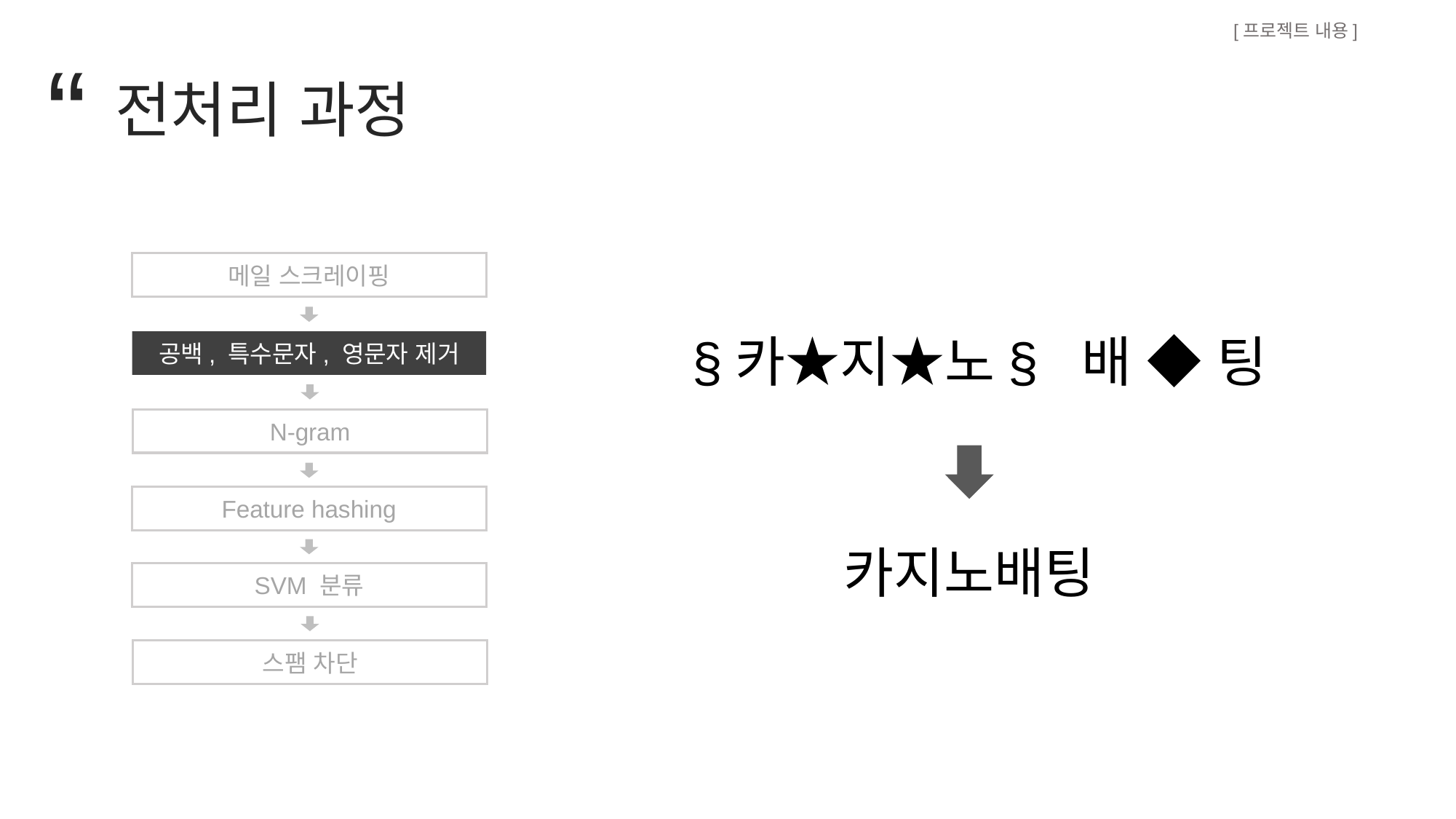

[프로젝트 내용]
“
전처리 과정
메일 스크레이핑

§카★지★노§  배 ◆ 팅
공백, 특수문자, 영문자 제거

N-gram

Feature hashing
카지노배팅

SVM 분류

스팸 차단